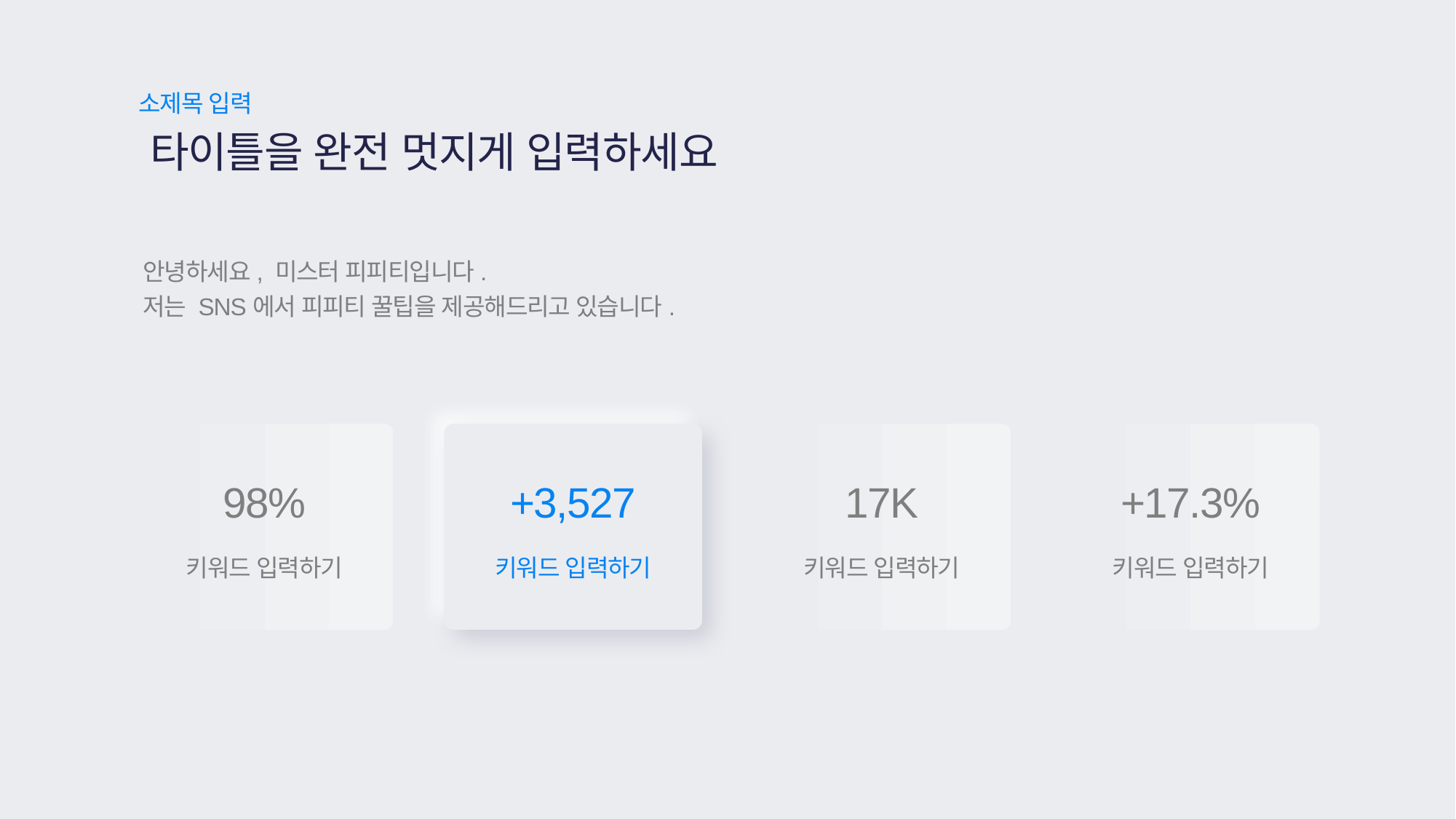

소제목 입력
타이틀을 완전 멋지게 입력하세요
안녕하세요, 미스터 피피티입니다.
저는 SNS에서 피피티 꿀팁을 제공해드리고 있습니다.

98%
+3,527
17K
+17.3%
키워드 입력하기
키워드 입력하기
키워드 입력하기
키워드 입력하기